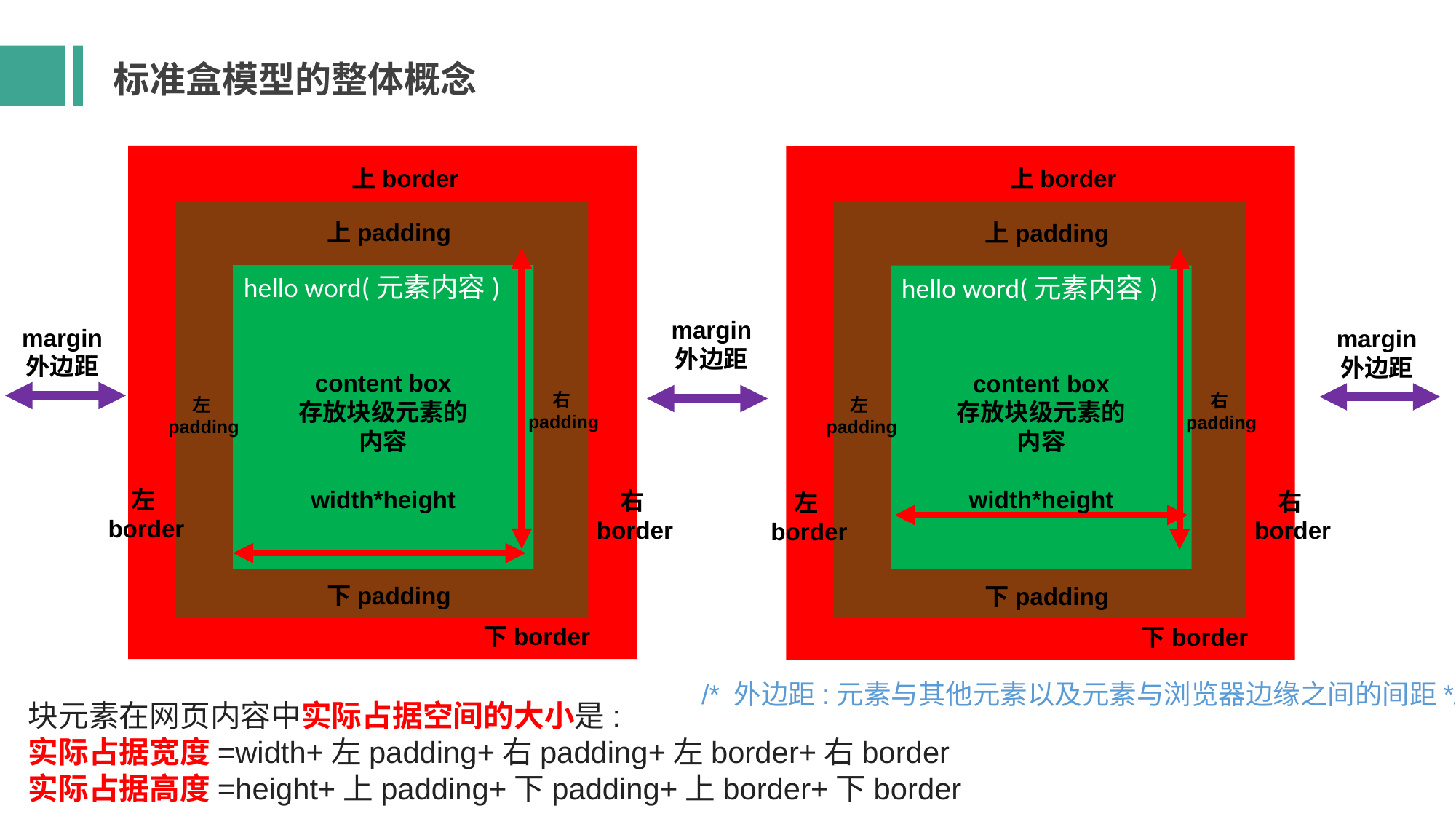

标准盒模型的整体概念

上border

hello word(元素内容)
content box
存放块级元素的内容

width*height

下padding
上padding
右padding
左padding
右border
下border

上border

hello word(元素内容)
content box
存放块级元素的内容

width*height

下padding
上padding
右padding
左padding
右border
下border
margin
外边距
margin
外边距
margin
外边距
左border
左border
/* 外边距:元素与其他元素以及元素与浏览器边缘之间的间距*/
块元素在网页内容中实际占据空间的大小是:
实际占据宽度=width+左padding+右padding+左border+右border
实际占据高度=height+上padding+下padding+上border+下border